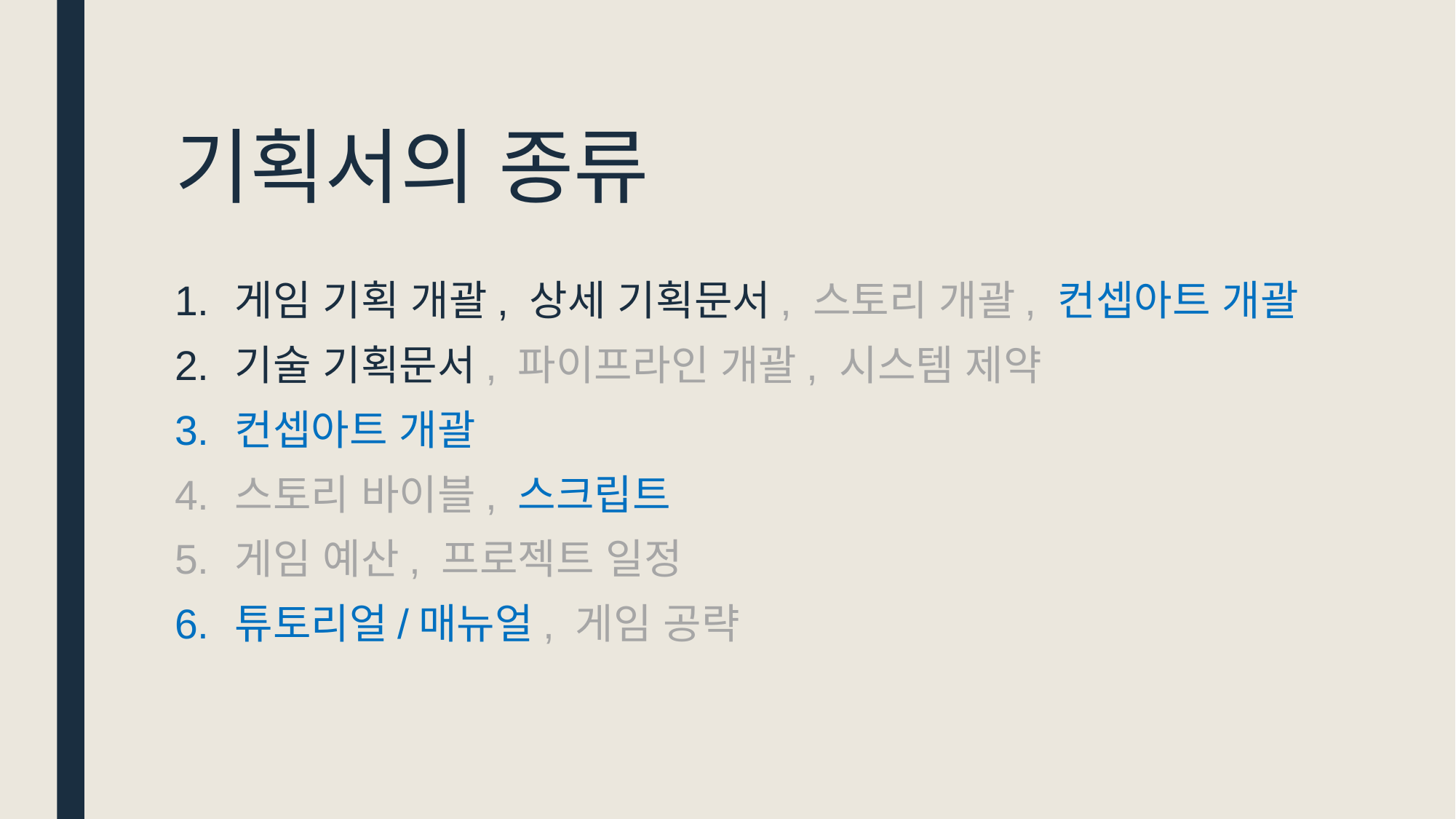

# 기획서의 종류
게임 기획 개괄, 상세 기획문서, 스토리 개괄, 컨셉아트 개괄
기술 기획문서, 파이프라인 개괄, 시스템 제약
컨셉아트 개괄
스토리 바이블, 스크립트
게임 예산, 프로젝트 일정
튜토리얼/매뉴얼, 게임 공략